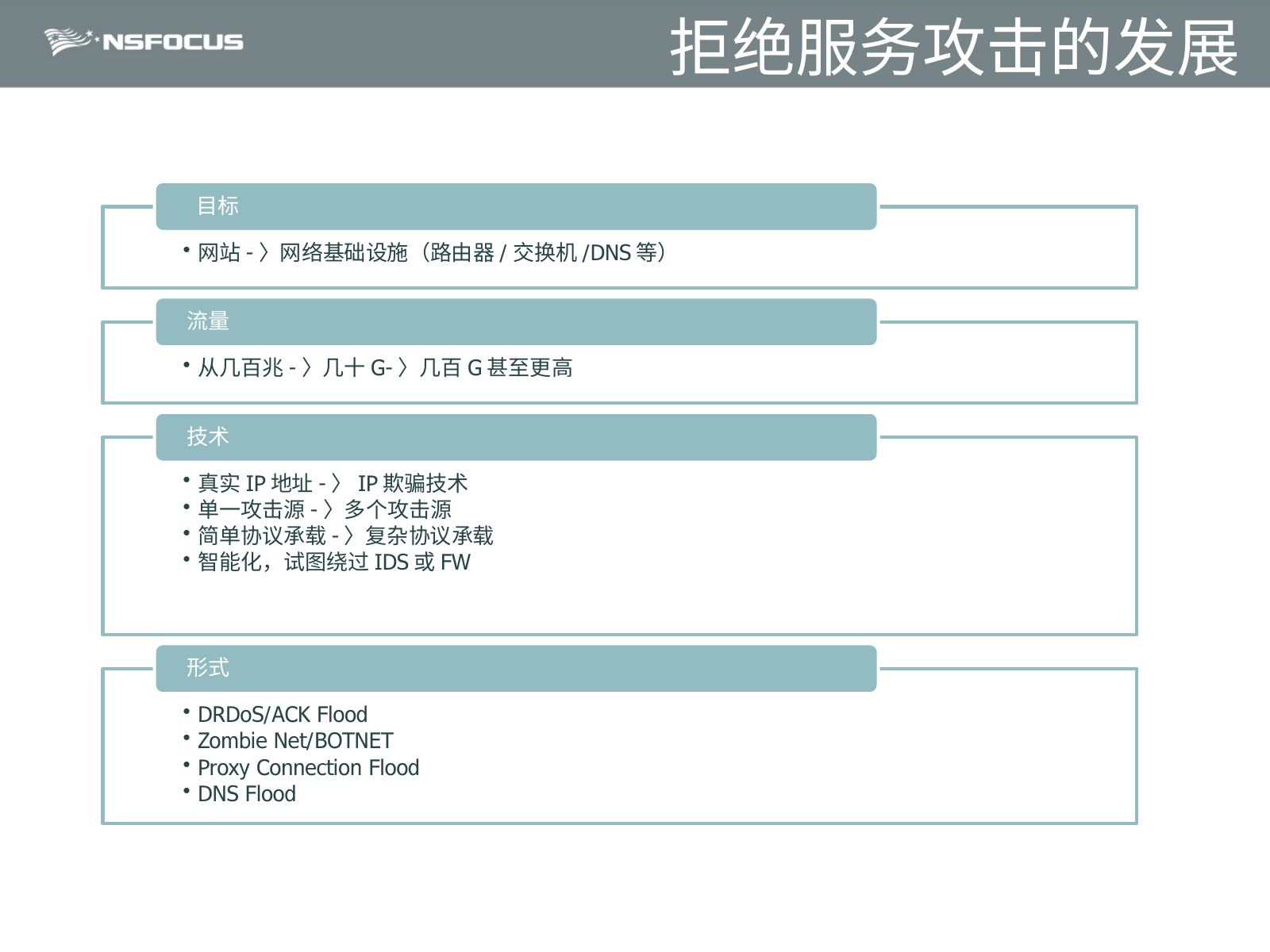

拒绝服务攻击的发展
网站-〉网络基础设施（路由器/交换机/DNS等）
 目标
从几百兆-〉几十G-〉几百G甚至更高
流量
真实IP地址-〉IP欺骗技术
单一攻击源-〉多个攻击源
简单协议承载-〉复杂协议承载
智能化，试图绕过IDS或FW
技术
DRDoS/ACK Flood
Zombie Net/BOTNET
Proxy Connection Flood
DNS Flood
形式